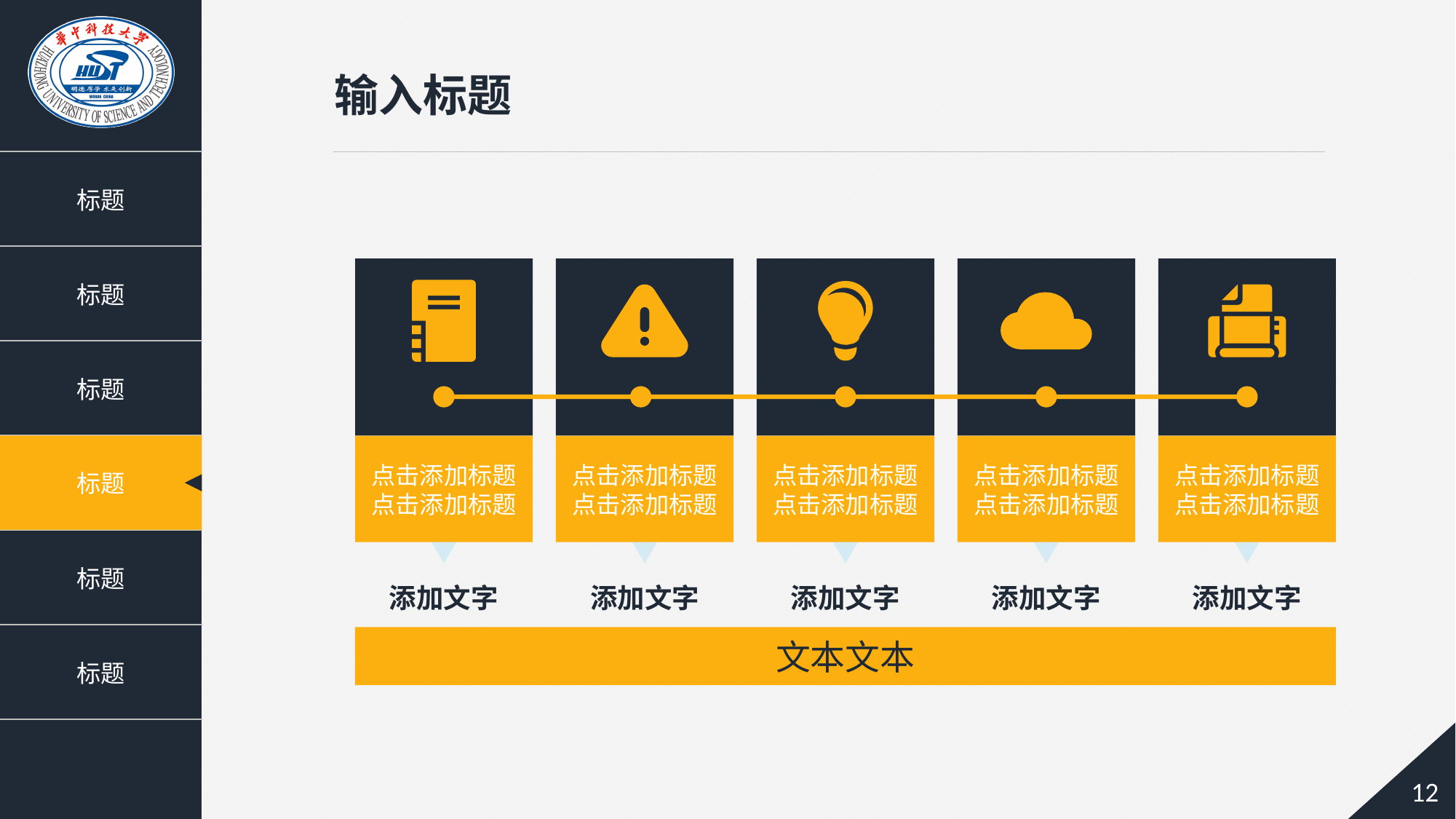

输入标题

点击添加标题
点击添加标题
点击添加标题
点击添加标题
点击添加标题
点击添加标题
点击添加标题
点击添加标题
点击添加标题
点击添加标题

添加文字
添加文字
添加文字
添加文字
添加文字
文本文本